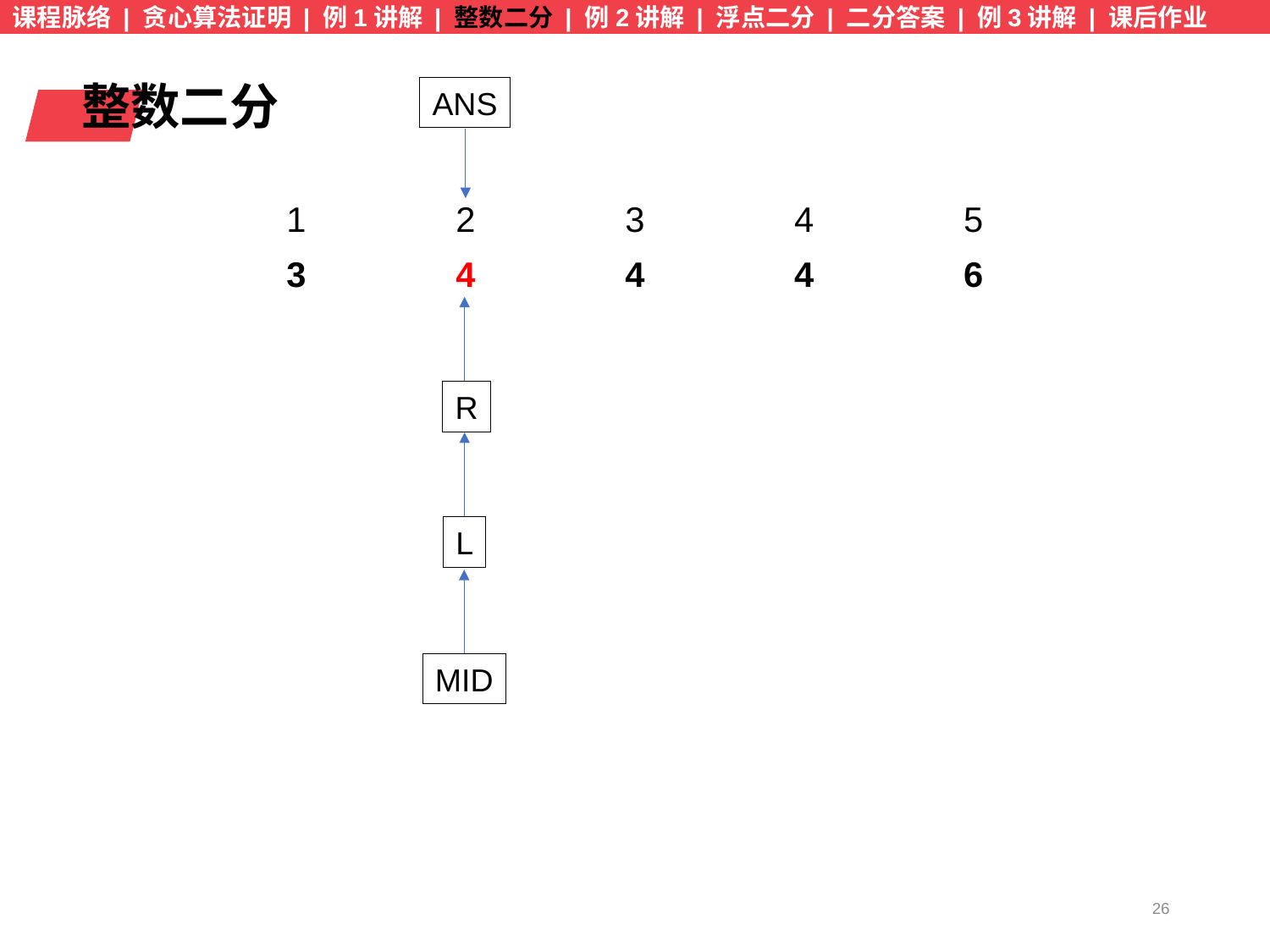

课程脉络 | 贪心算法证明 | 例1讲解 | 整数二分 | 例2讲解 | 浮点二分 | 二分答案 | 例3讲解 | 课后作业
整数二分

ANS
| 1 | 2 | 3 | 4 | 5 |
| --- | --- | --- | --- | --- |
| 3 | 4 | 4 | 4 | 6 |
R
L
MID
26